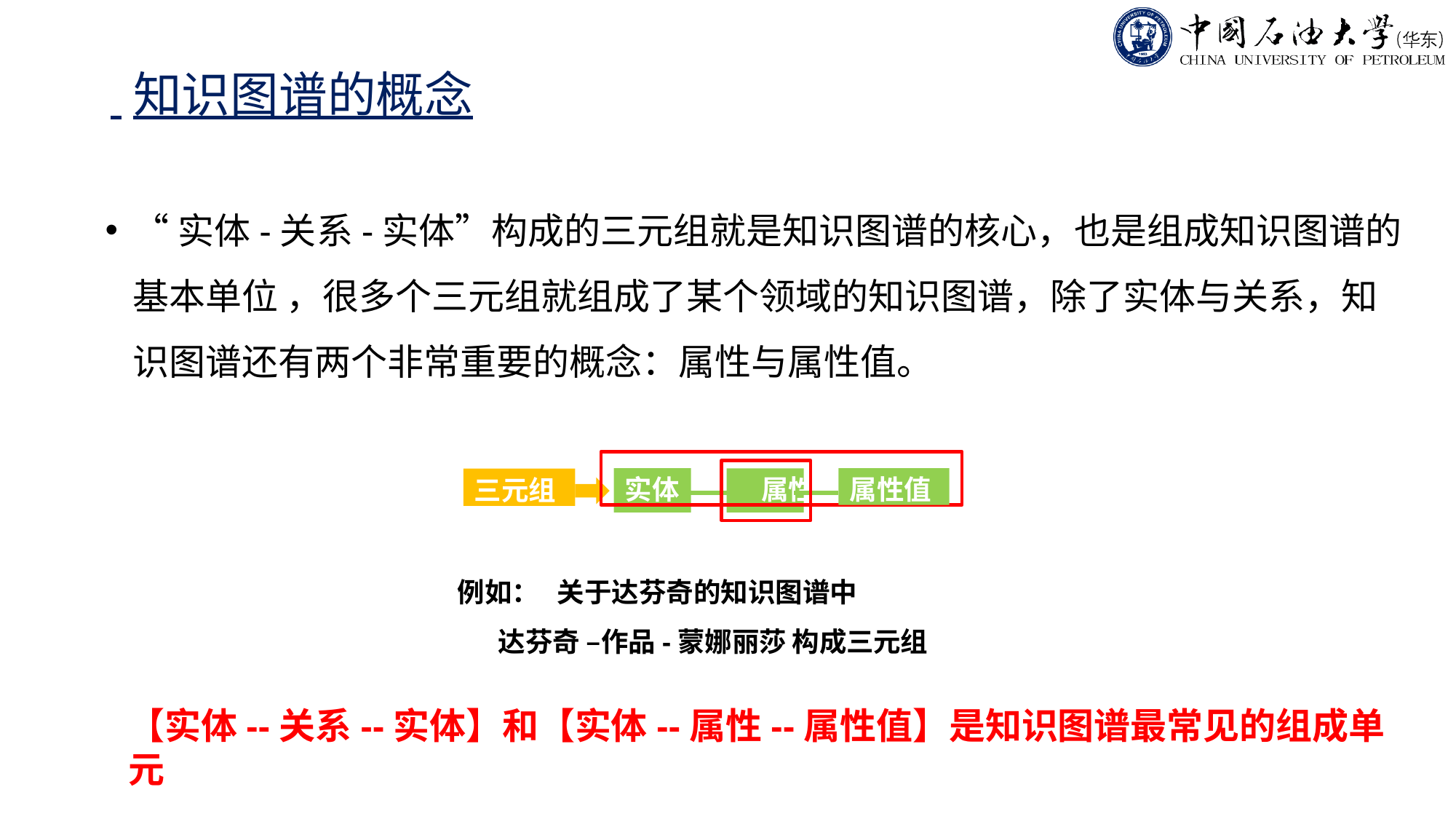

# 知识图谱的概念
“实体-关系-实体”构成的三元组就是知识图谱的核心，也是组成知识图谱的基本单位 ，很多个三元组就组成了某个领域的知识图谱，除了实体与关系，知识图谱还有两个非常重要的概念：属性与属性值。

【实体--关系--实体】和【实体--属性--属性值】是知识图谱最常见的组成单元

实体	属性

属性值

三元组

例如：	关于达芬奇的知识图谱中
达芬奇 –作品-蒙娜丽莎 构成三元组